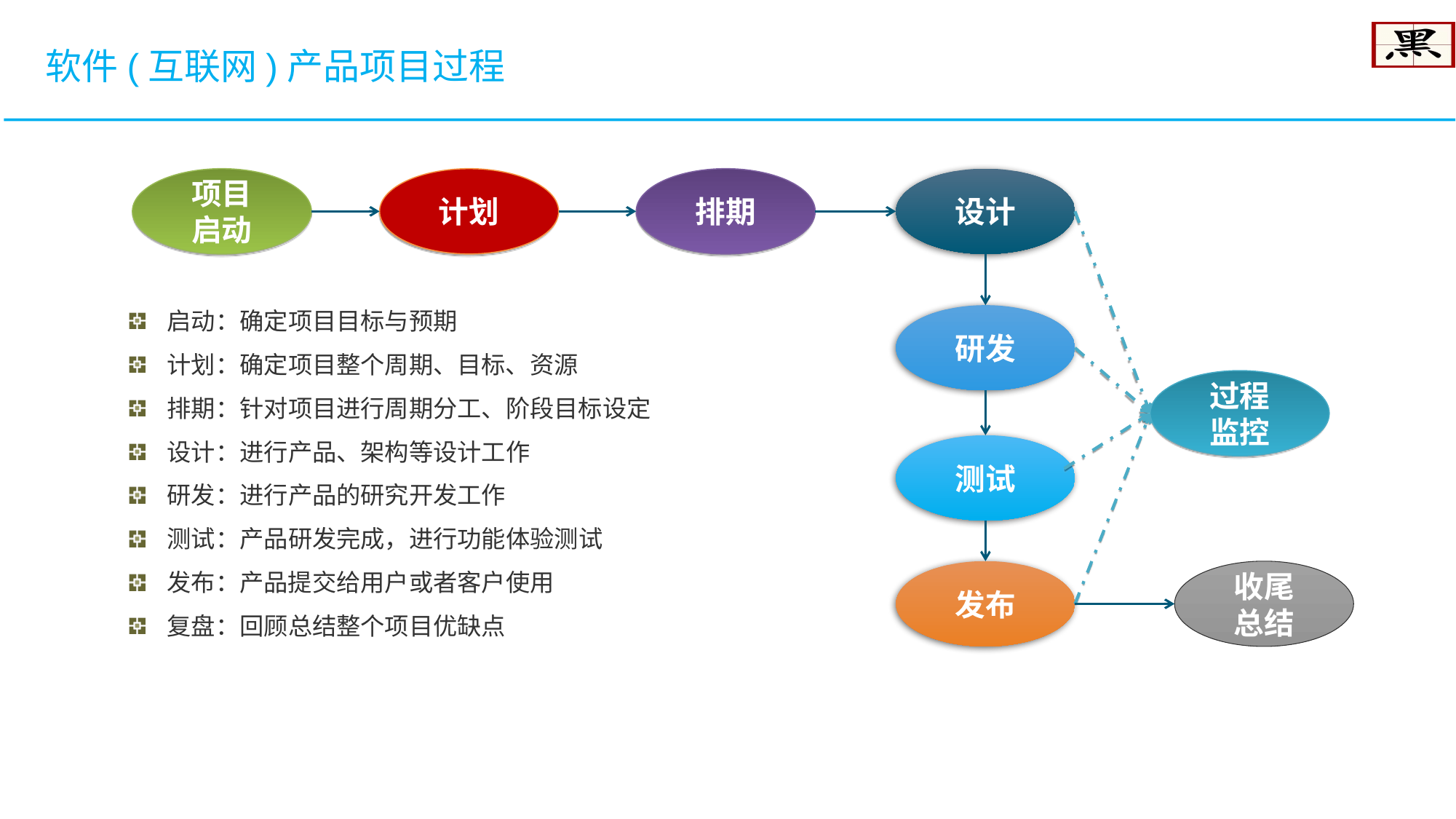

软件(互联网)产品项目过程
项目
启动
计划
排期
设计
   启动：确定项目目标与预期
   计划：确定项目整个周期、目标、资源
   排期：针对项目进行周期分工、阶段目标设定
   设计：进行产品、架构等设计工作
   研发：进行产品的研究开发工作
   测试：产品研发完成，进行功能体验测试
   发布：产品提交给用户或者客户使用
   复盘：回顾总结整个项目优缺点
研发
过程
监控
测试
发布
收尾
总结